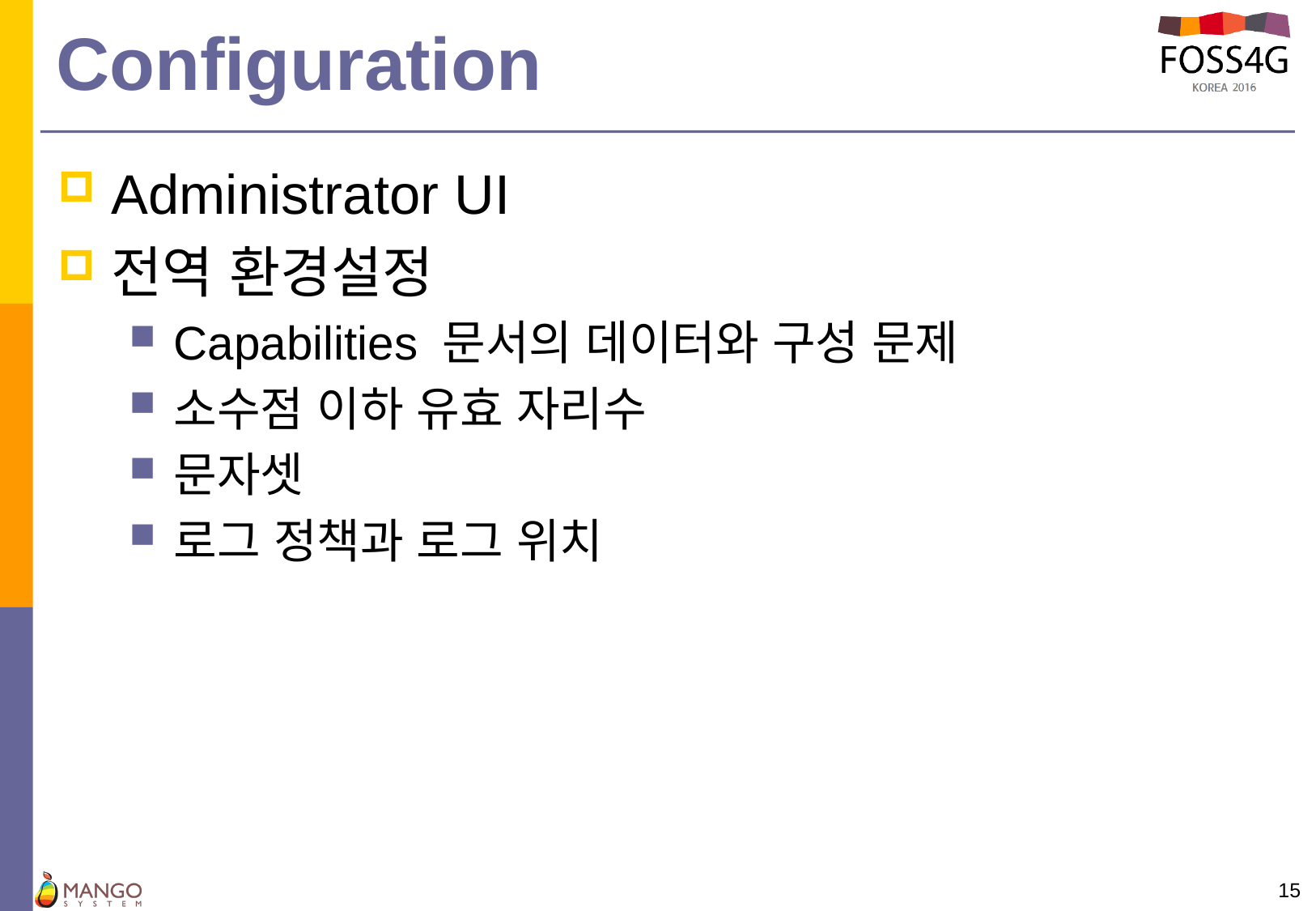

# Configuration
Administrator UI
전역 환경설정
Capabilities 문서의 데이터와 구성 문제
소수점 이하 유효 자리수
문자셋
로그 정책과 로그 위치
15